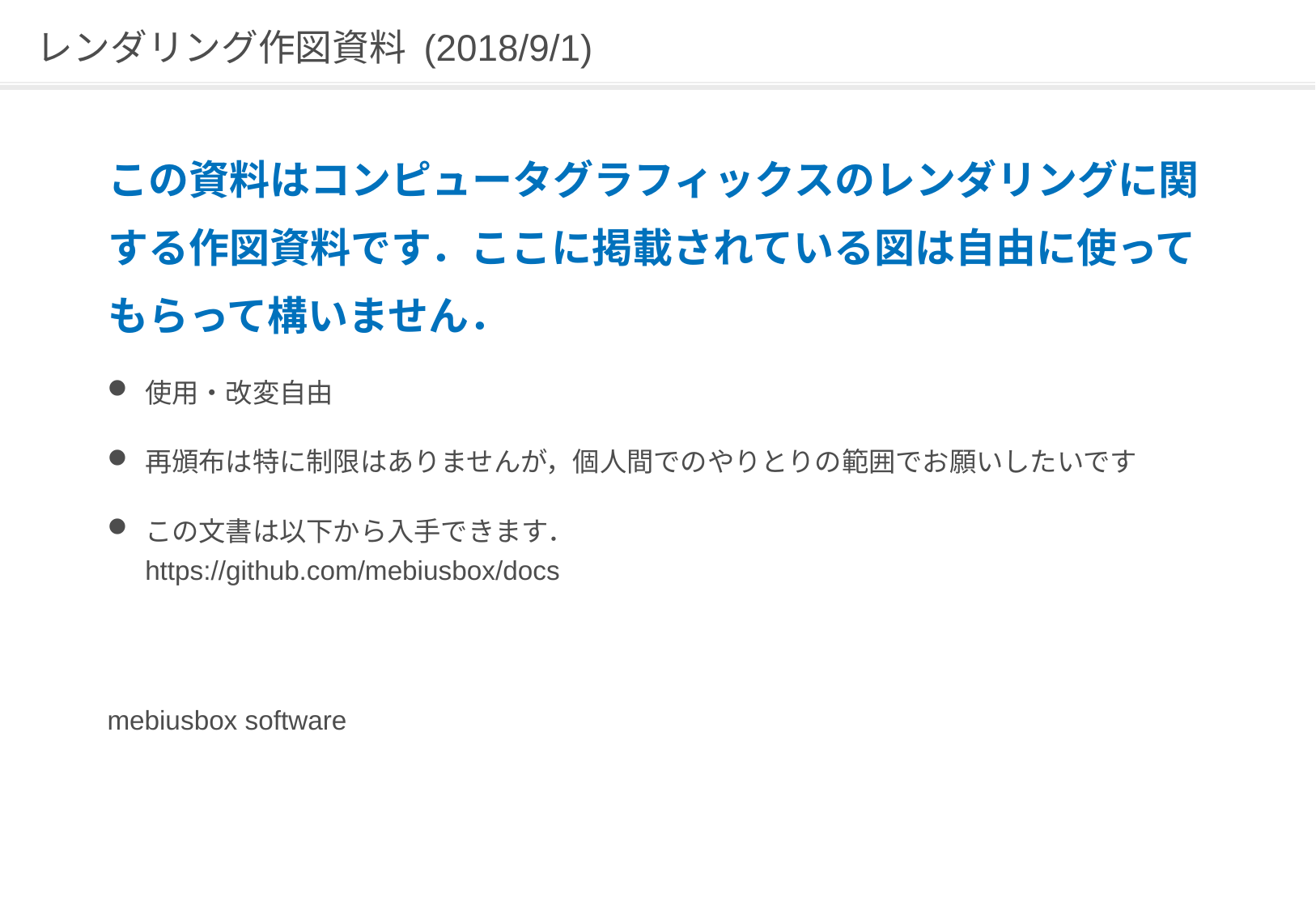

# レンダリング作図資料 (2018/9/1)
この資料はコンピュータグラフィックスのレンダリングに関する作図資料です．ここに掲載されている図は自由に使ってもらって構いません．
使用・改変自由
再頒布は特に制限はありませんが，個人間でのやりとりの範囲でお願いしたいです
この文書は以下から入手できます．
https://github.com/mebiusbox/docs
mebiusbox software